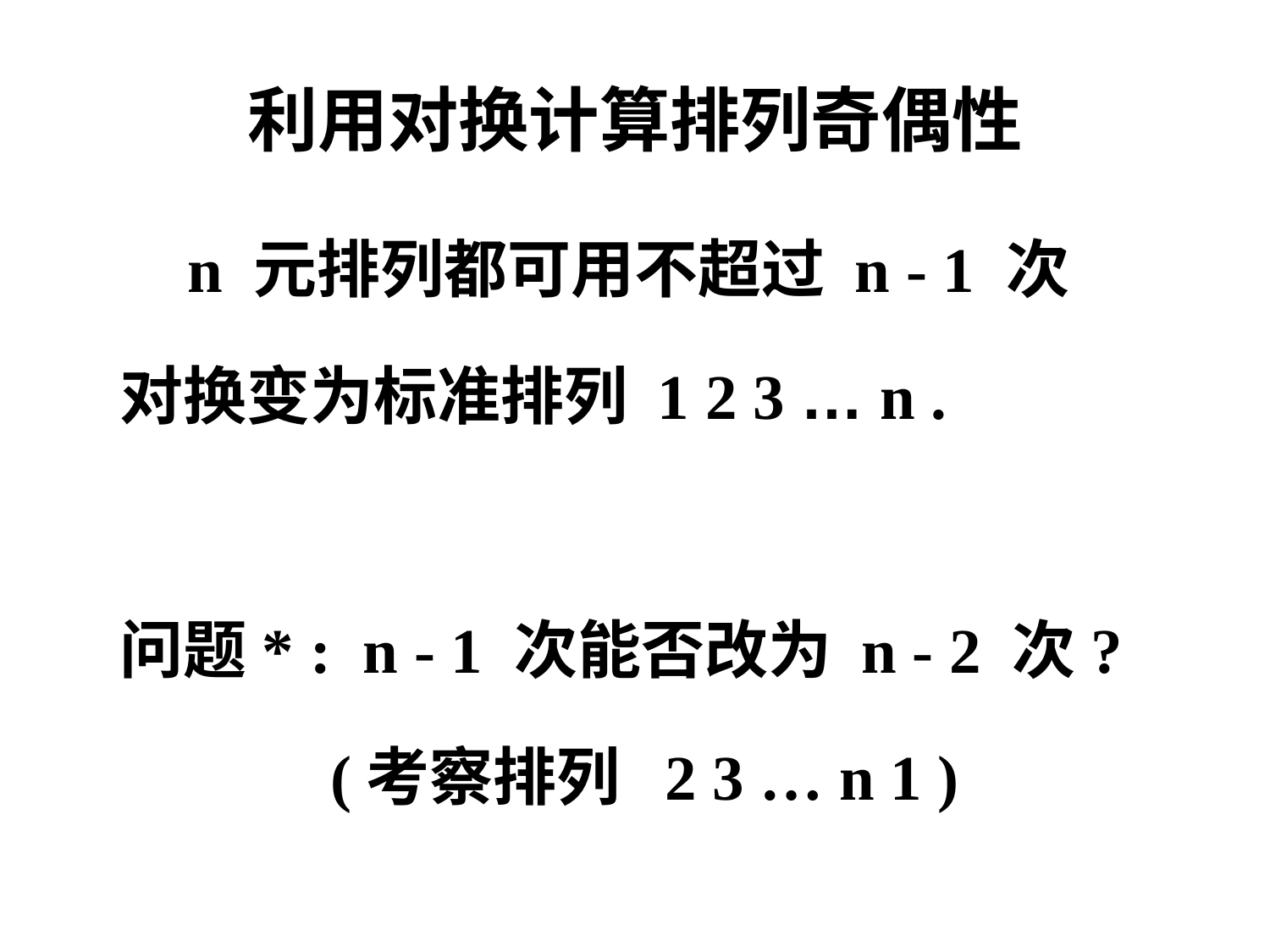

# 利用对换计算排列奇偶性
       n 元排列都可用不超过 n - 1 次
  对换变为标准排列 1 2 3 … n .

  问题* :  n - 1 次能否改为 n - 2 次?
                (考察排列  2 3 … n 1 )